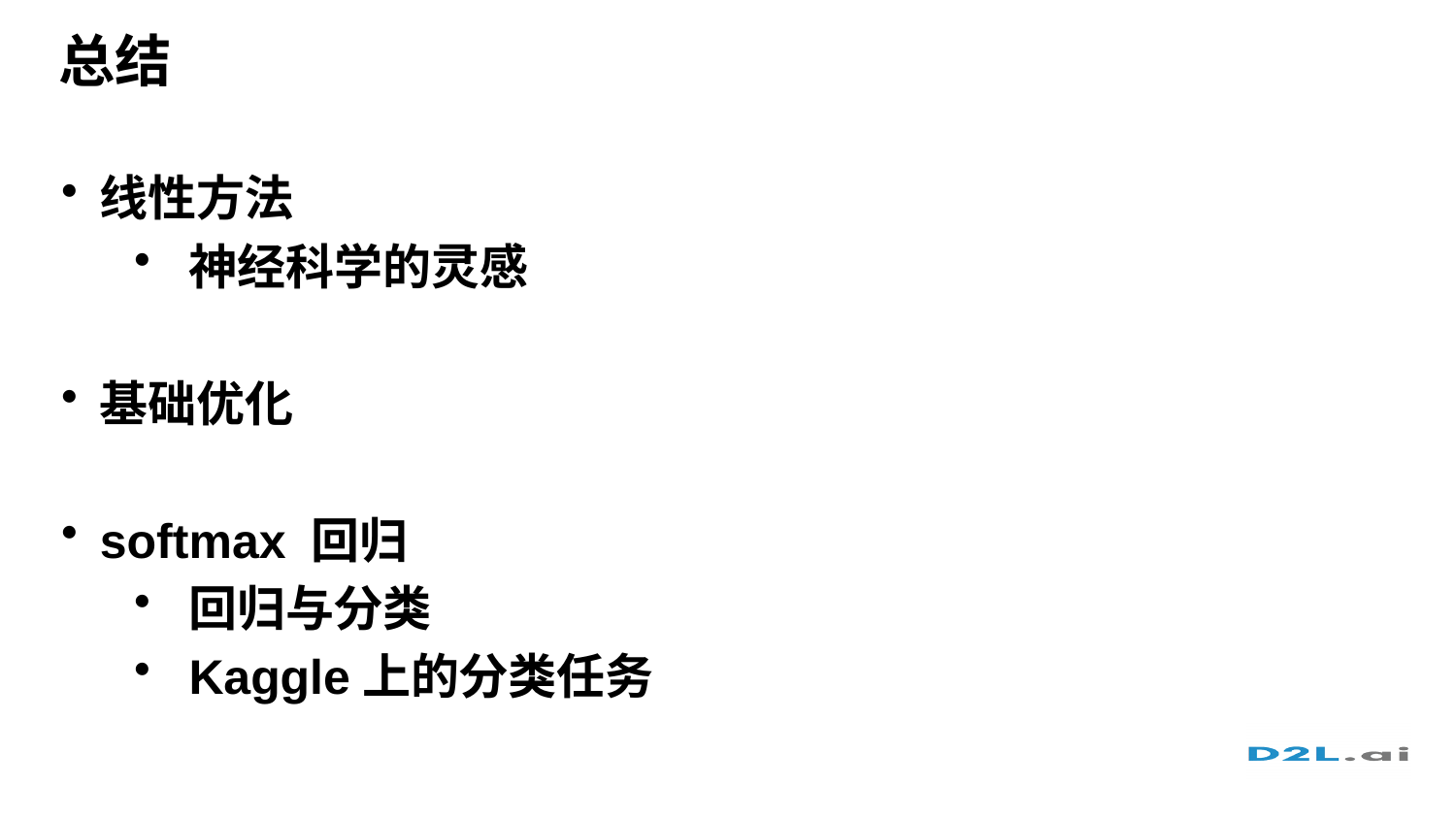

# 总结
线性方法
神经科学的灵感

基础优化

softmax 回归
回归与分类
Kaggle上的分类任务